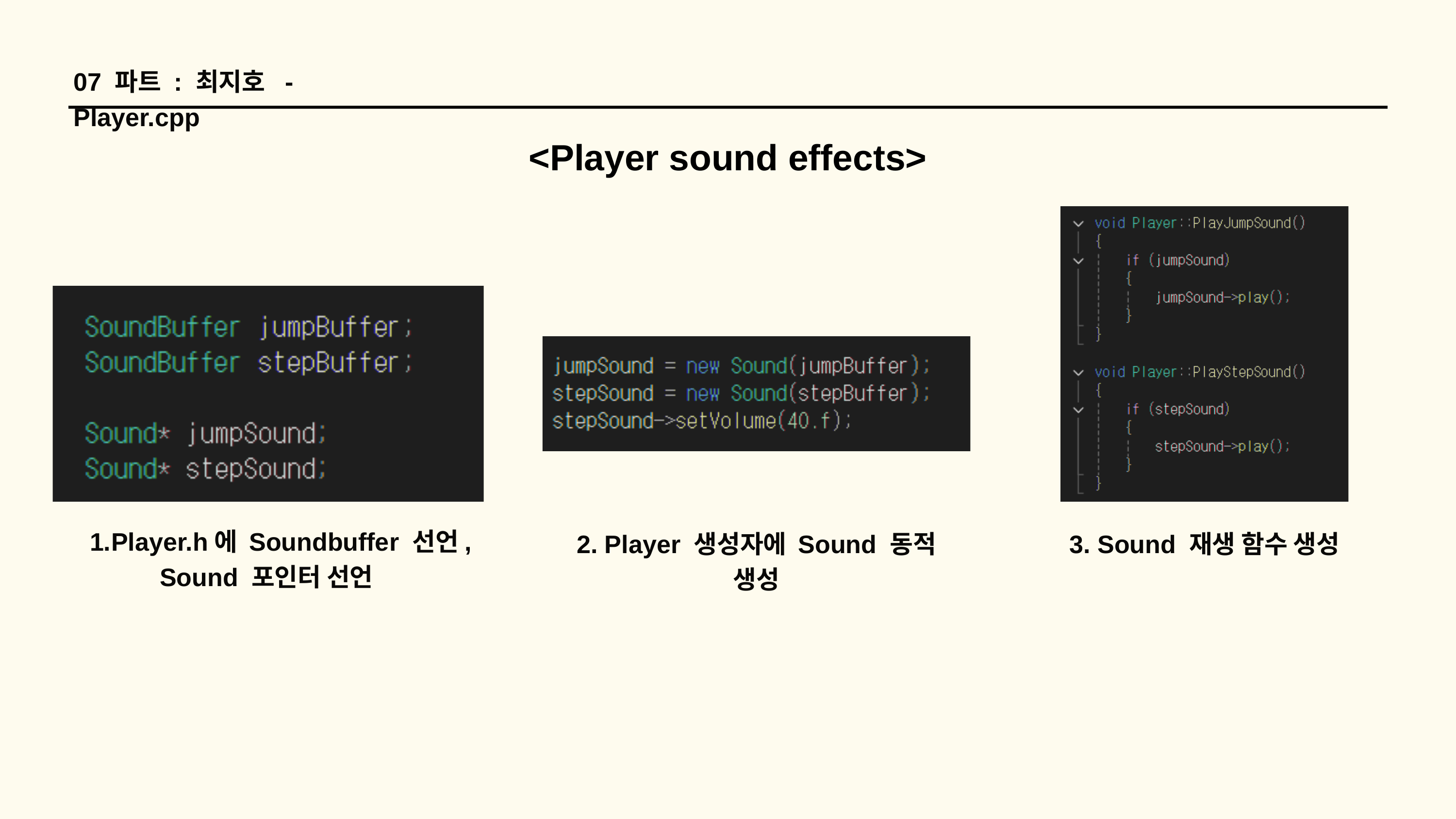

07 파트 : 최지호  - Player.cpp

<Player sound effects>

Player.h에 Soundbuffer 선언,
Sound 포인터 선언
2. Player 생성자에 Sound 동적 생성
3. Sound 재생 함수 생성